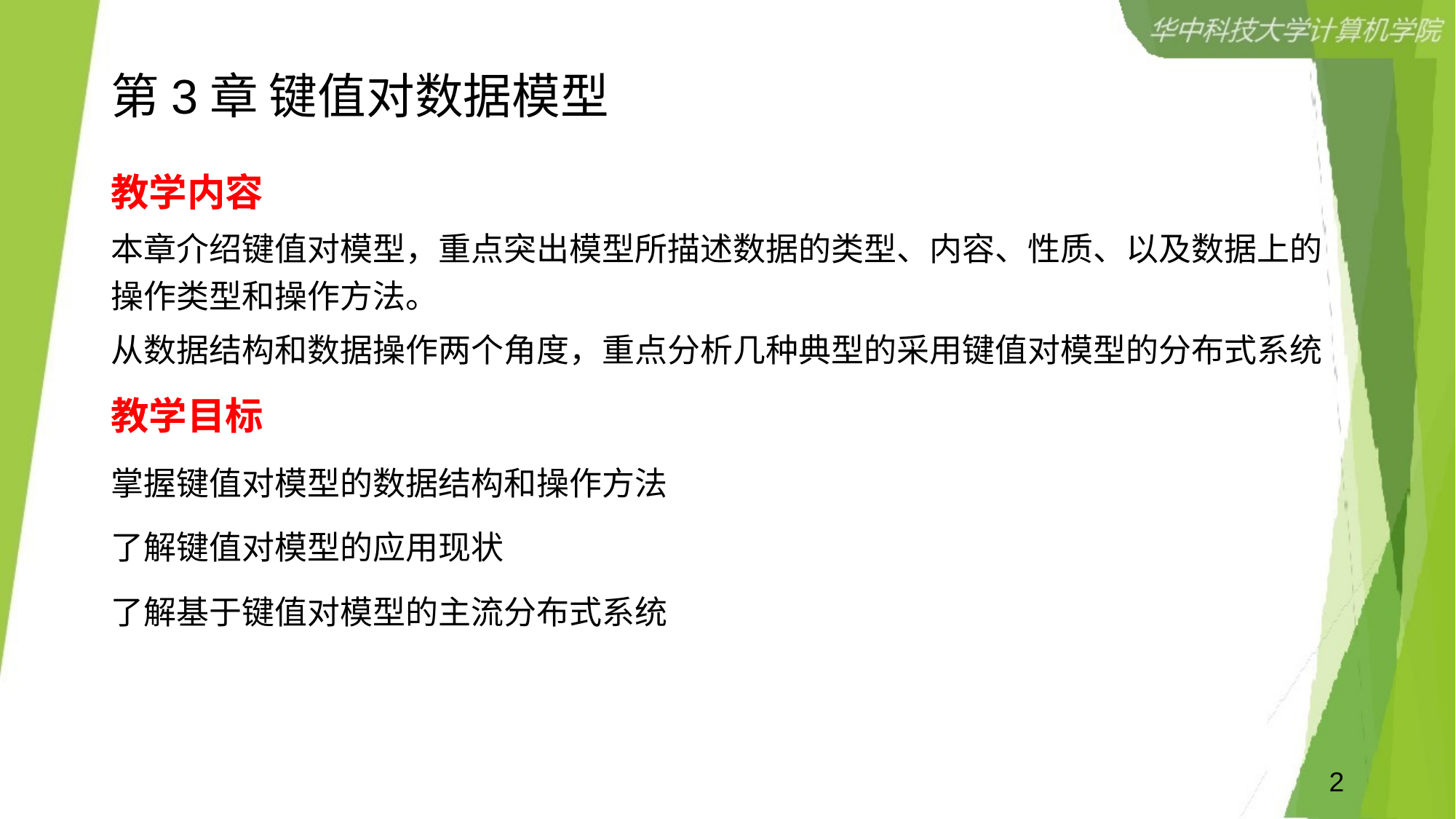

# 第3章 键值对数据模型
教学内容
本章介绍键值对模型，重点突出模型所描述数据的类型、内容、性质、以及数据上的操作类型和操作方法。
从数据结构和数据操作两个角度，重点分析几种典型的采用键值对模型的分布式系统
教学目标
掌握键值对模型的数据结构和操作方法
了解键值对模型的应用现状
了解基于键值对模型的主流分布式系统
2